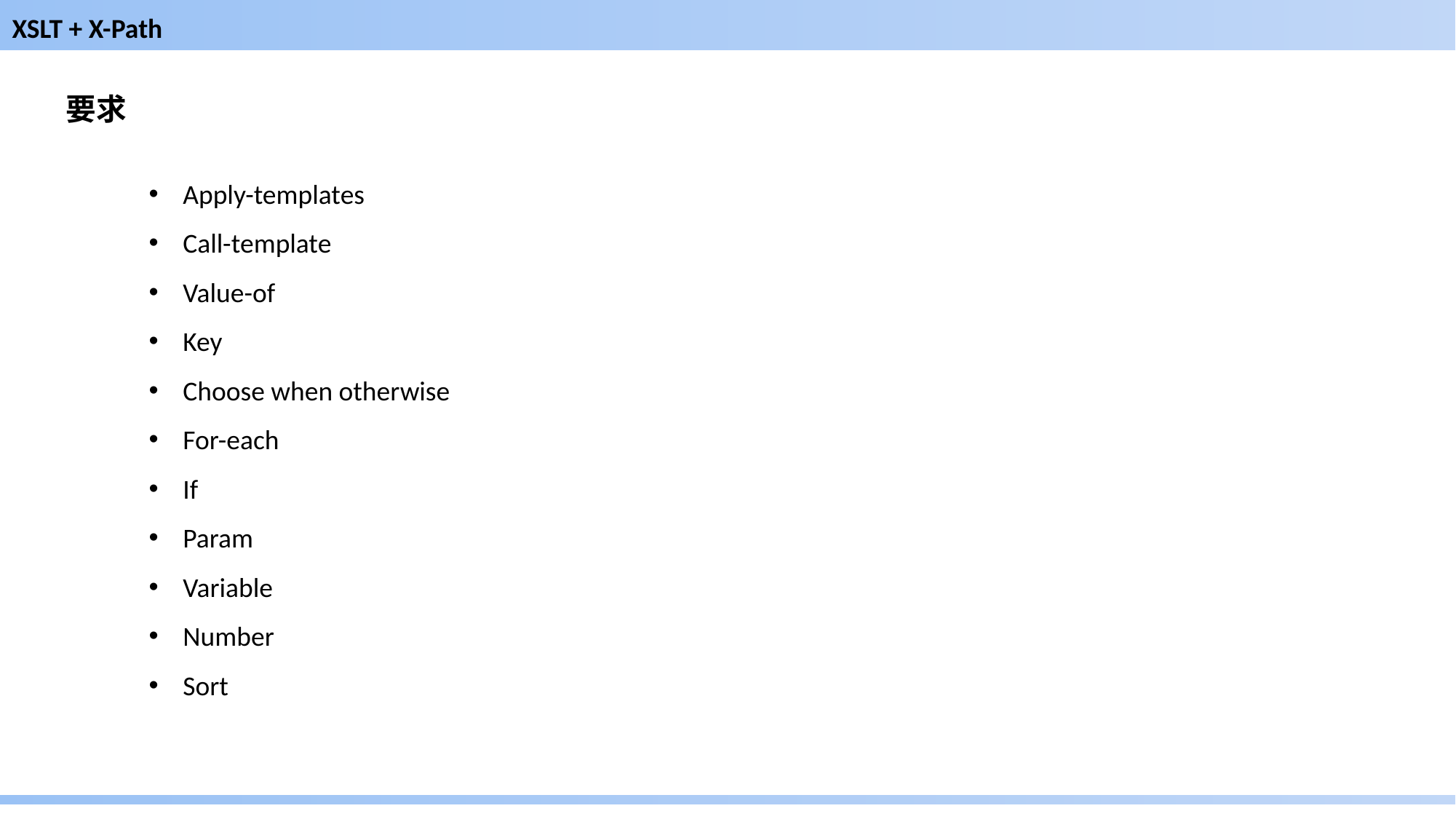

XSLT + X-Path
要求
Apply-templates
Call-template
Value-of
Key
Choose when otherwise
For-each
If
Param
Variable
Number
Sort